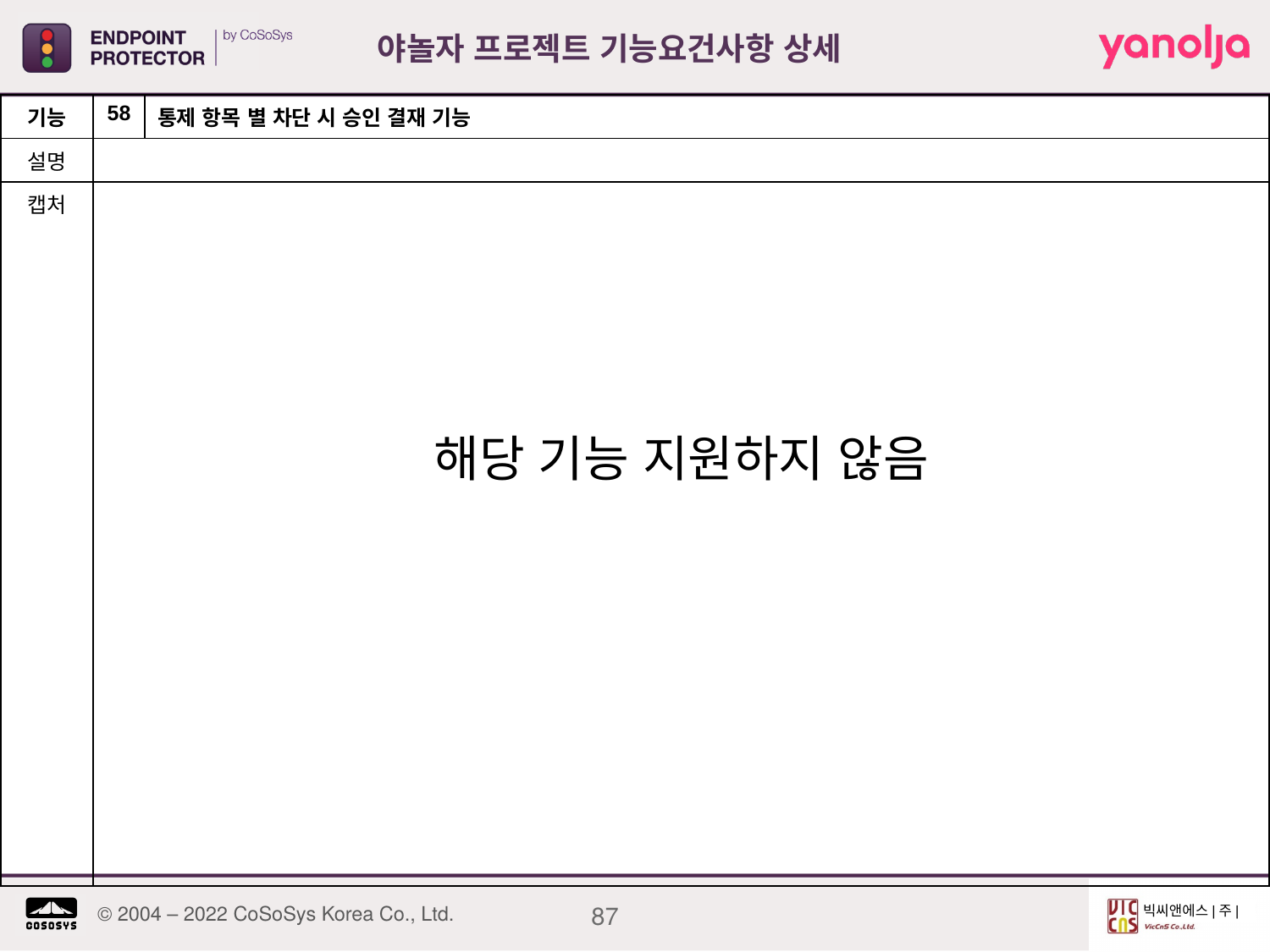

야놀자 프로젝트 기능요건사항 상세
| 기능 | 58 | 통제 항목 별 차단 시 승인 결재 기능 |
| --- | --- | --- |
| 설명 |  |  |
| 캡처 | 해당 기능 지원하지 않음 |  |
87